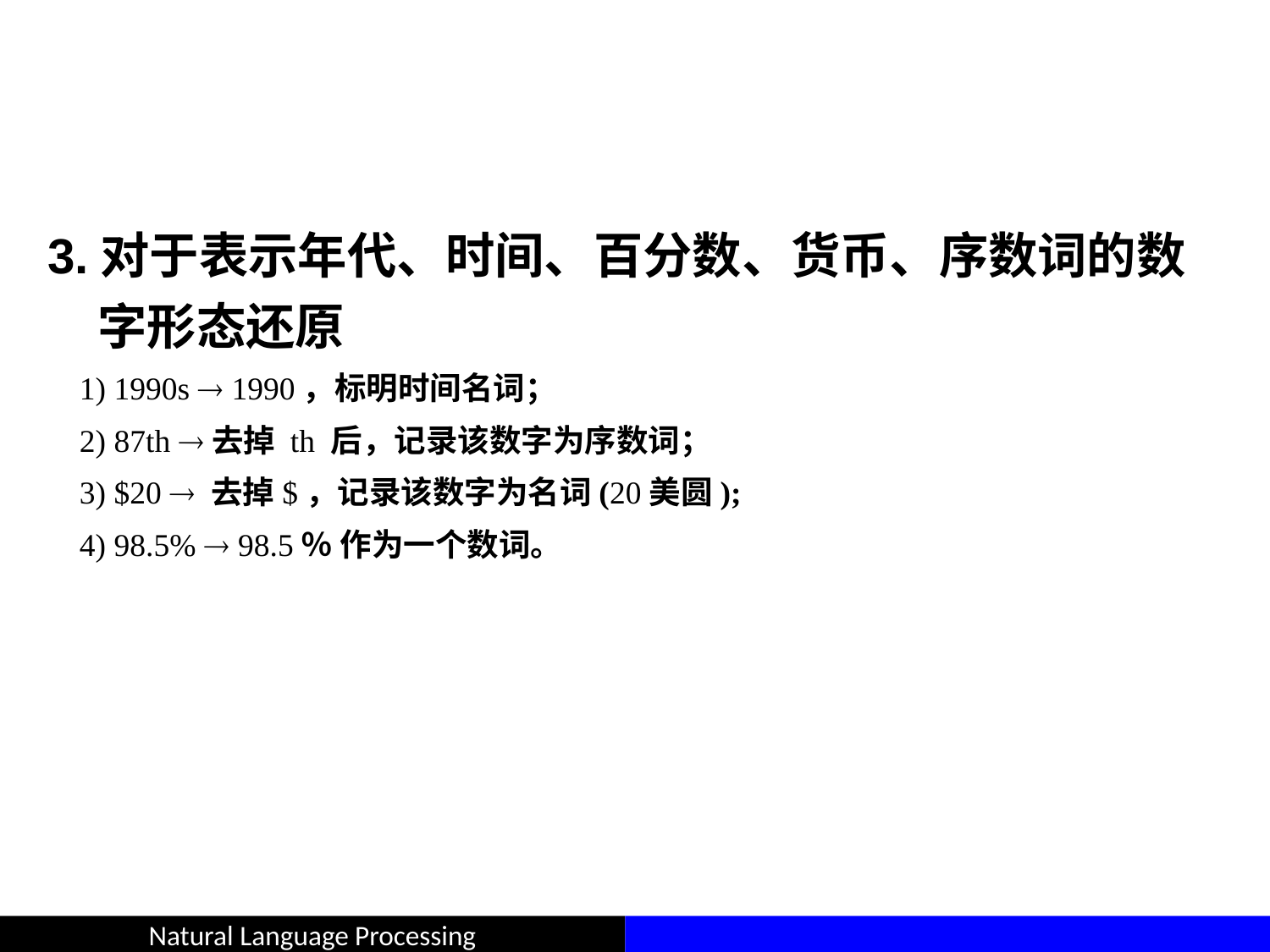

#
3.对于表示年代、时间、百分数、货币、序数词的数字形态还原
    1) 1990s → 1990，标明时间名词；
    2) 87th →去掉 th 后，记录该数字为序数词；
    3) $20 → 去掉$，记录该数字为名词(20美圆);
    4) 98.5% → 98.5％ 作为一个数词。